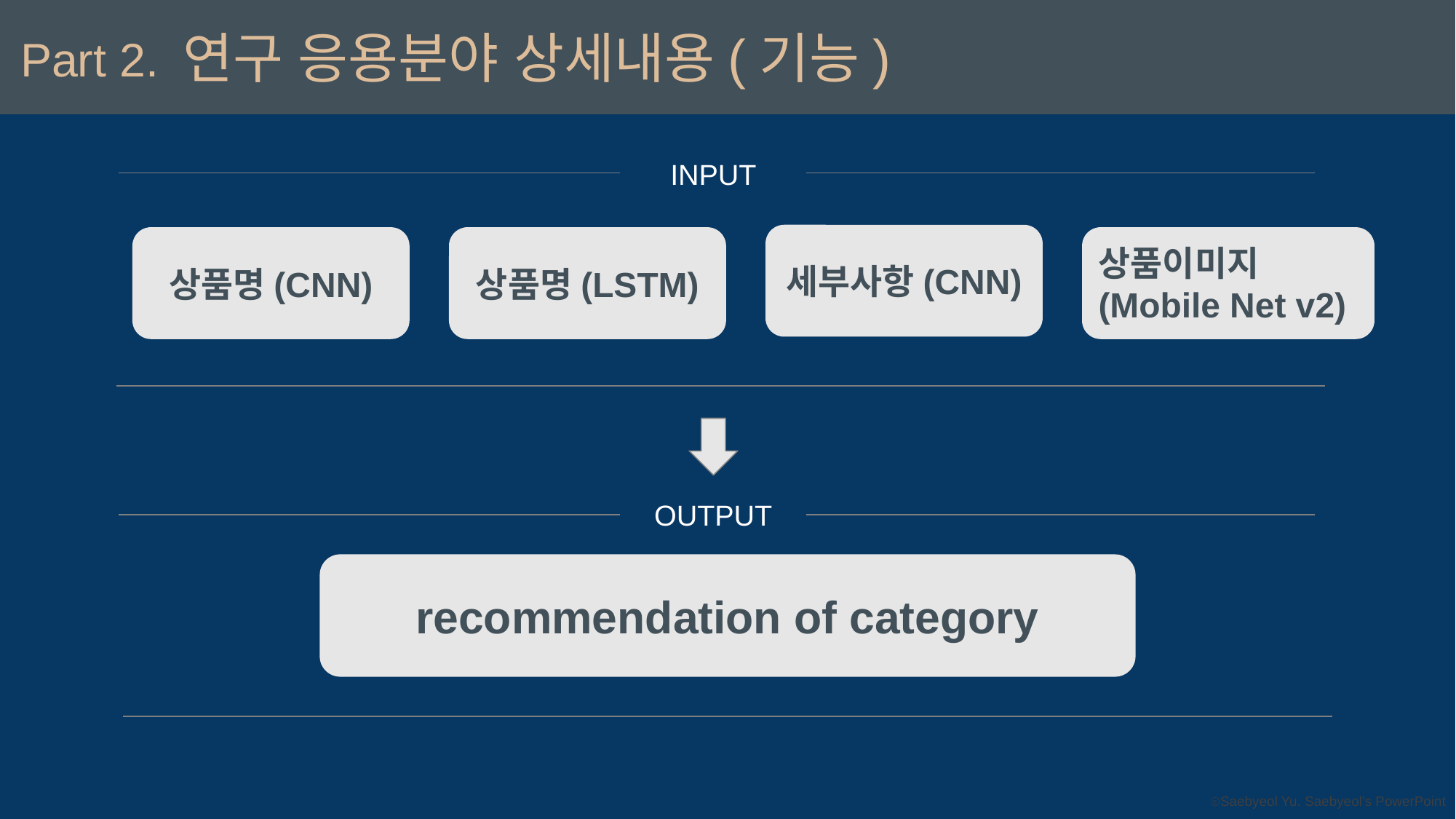

연구 응용분야 상세내용(기능)
Part 2.
INPUT
세부사항(CNN)
상품명(CNN)
상품명(LSTM)
상품이미지
(Mobile Net v2)

OUTPUT
recommendation of category